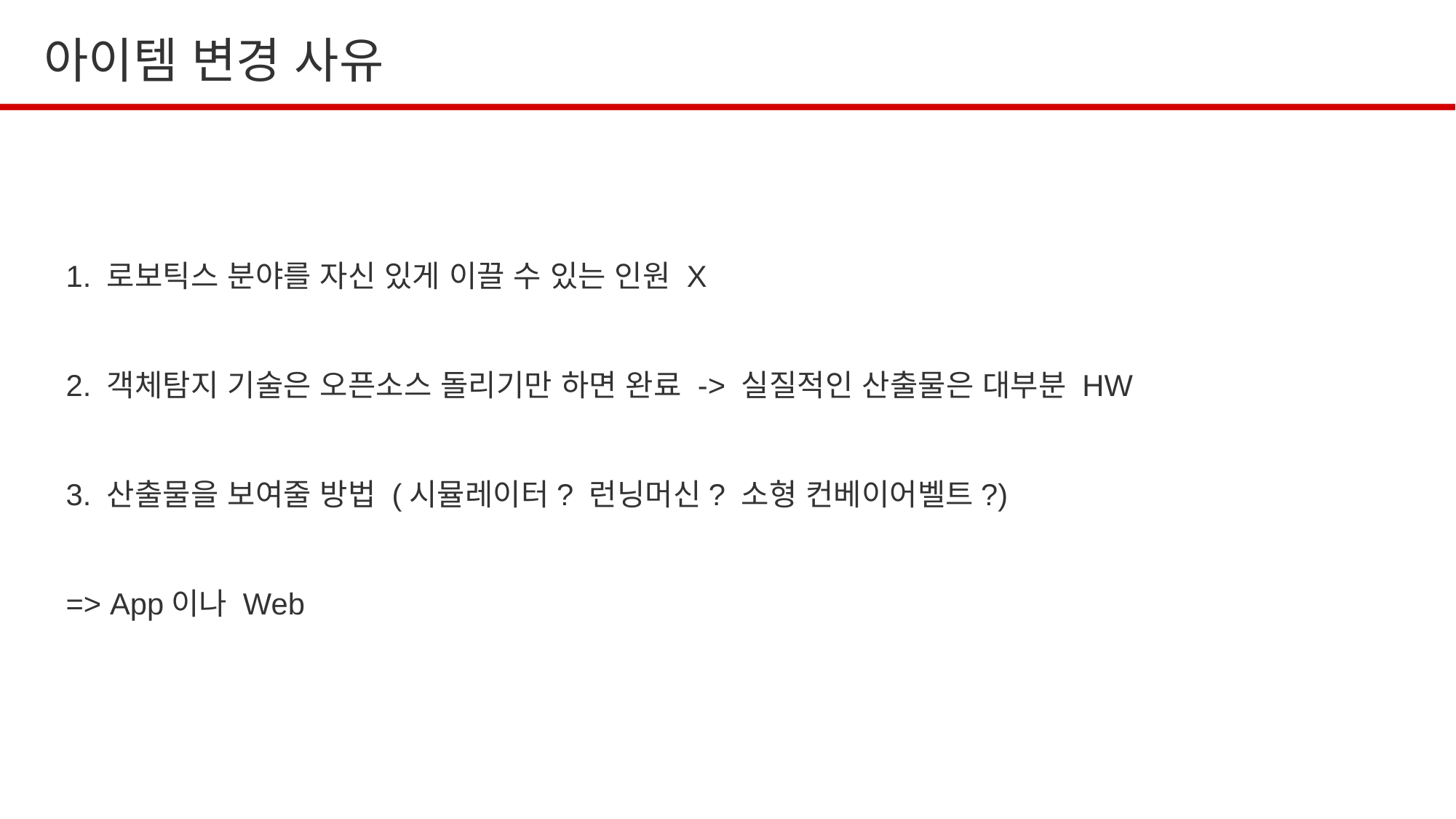

아이템 변경 사유

로보틱스 분야를 자신 있게 이끌 수 있는 인원 X
객체탐지 기술은 오픈소스 돌리기만 하면 완료 -> 실질적인 산출물은 대부분 HW
산출물을 보여줄 방법 (시뮬레이터? 런닝머신? 소형 컨베이어벨트?)

=> App이나 Web